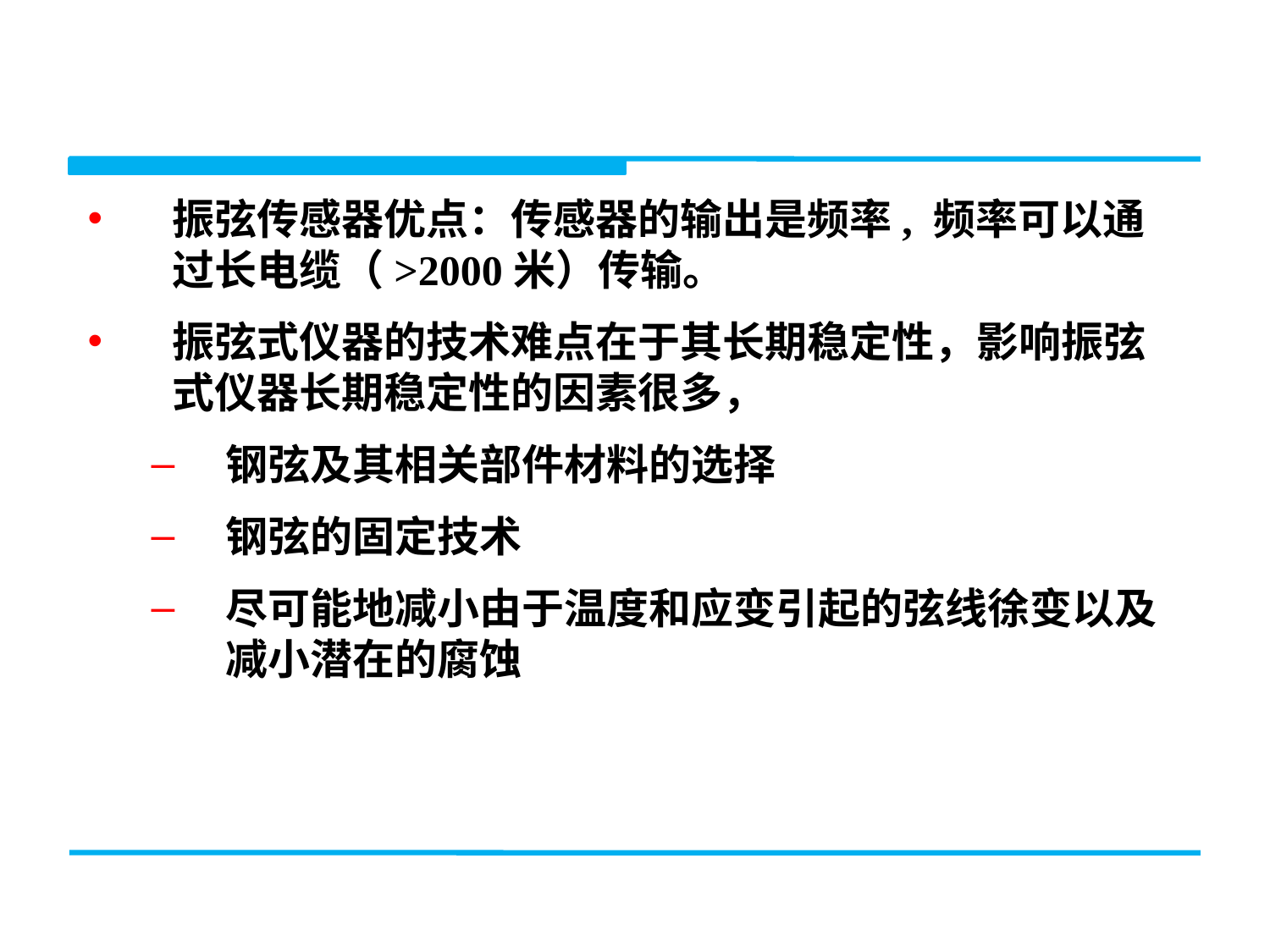

振弦传感器优点：传感器的输出是频率, 频率可以通过长电缆（>2000米）传输。
振弦式仪器的技术难点在于其长期稳定性，影响振弦式仪器长期稳定性的因素很多，
钢弦及其相关部件材料的选择
钢弦的固定技术
尽可能地减小由于温度和应变引起的弦线徐变以及减小潜在的腐蚀